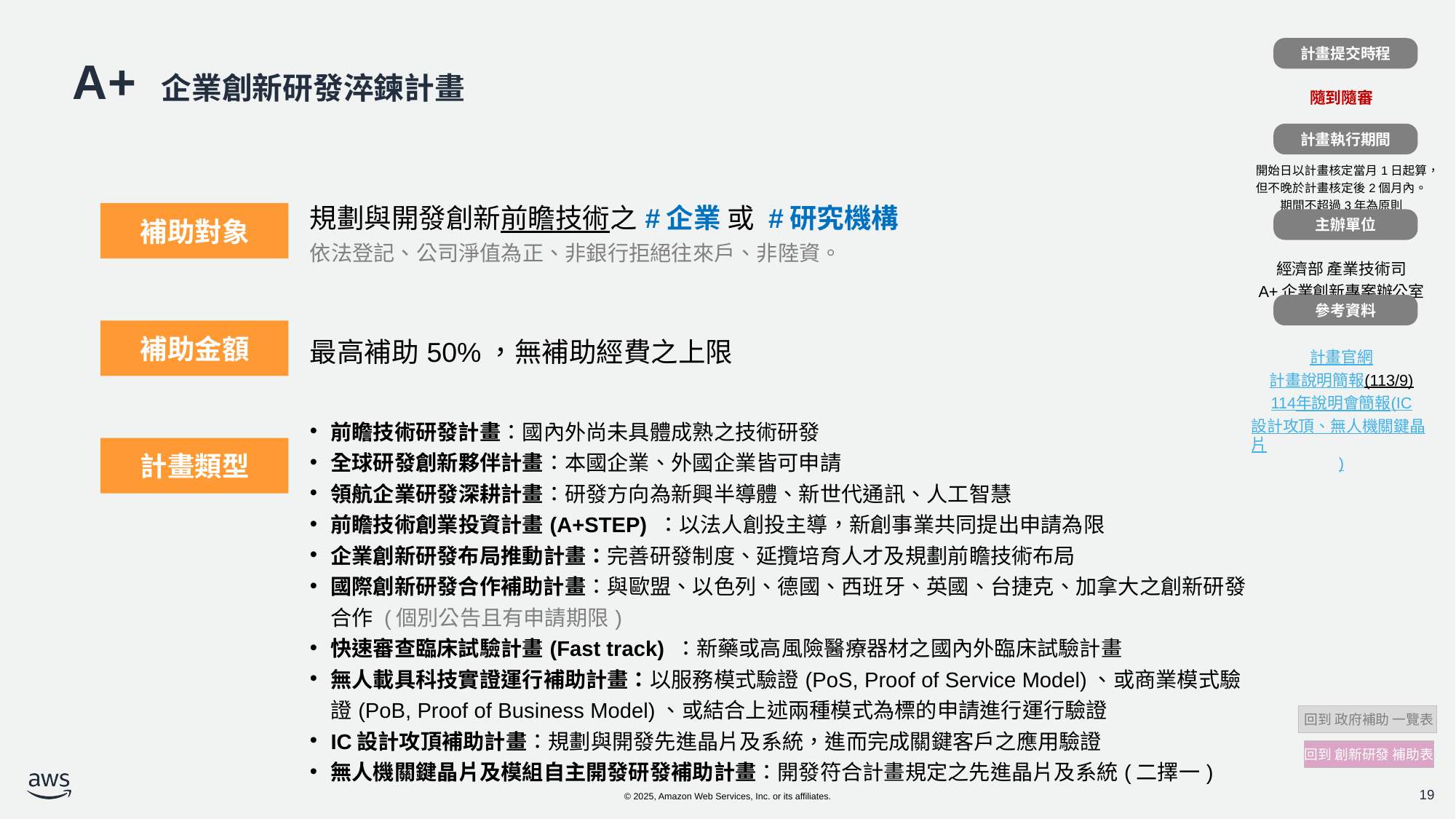

計畫提交時程
|  |
| --- |
| 隨到隨審 |
|  |
| 開始日以計畫核定當月1日起算，但不晚於計畫核定後2個月內。 期間不超過3年為原則 |
|  |
| 經濟部 產業技術司 A+企業創新專案辦公室 |
|  |
| 計畫官網 計畫說明簡報(113/9) 114年說明會簡報(IC設計攻頂、無人機關鍵晶片) |
# A+ 企業創新研發淬鍊計畫
計畫執行期間
| 計畫補助對象 | 規劃與開發創新前瞻技術之#企業 或 #研究機構 依法登記、公司淨值為正、非銀行拒絕往來戶、非陸資。 |
| --- | --- |
| 計畫補助金額 | 最高補助50%，無補助經費之上限 |
|  | 前瞻技術研發計畫：國內外尚未具體成熟之技術研發 全球研發創新夥伴計畫：本國企業、外國企業皆可申請 領航企業研發深耕計畫：研發方向為新興半導體、新世代通訊、人工智慧 前瞻技術創業投資計畫(A+STEP) ：以法人創投主導，新創事業共同提出申請為限 企業創新研發布局推動計畫：完善研發制度、延攬培育人才及規劃前瞻技術布局 國際創新研發合作補助計畫：與歐盟、以色列、德國、西班牙、英國、台捷克、加拿大之創新研發合作 (個別公告且有申請期限) 快速審查臨床試驗計畫(Fast track) ：新藥或高風險醫療器材之國內外臨床試驗計畫 無人載具科技實證運行補助計畫：以服務模式驗證(PoS, Proof of Service Model)、或商業模式驗證(PoB, Proof of Business Model)、或結合上述兩種模式為標的申請進行運行驗證 IC設計攻頂補助計畫：規劃與開發先進晶片及系統，進而完成關鍵客戶之應用驗證 無人機關鍵晶片及模組自主開發研發補助計畫：開發符合計畫規定之先進晶片及系統(二擇一) |
補助對象
主辦單位
參考資料
補助金額
計畫類型
 回到 政府補助 一覽表
回到 創新研發 補助表
19